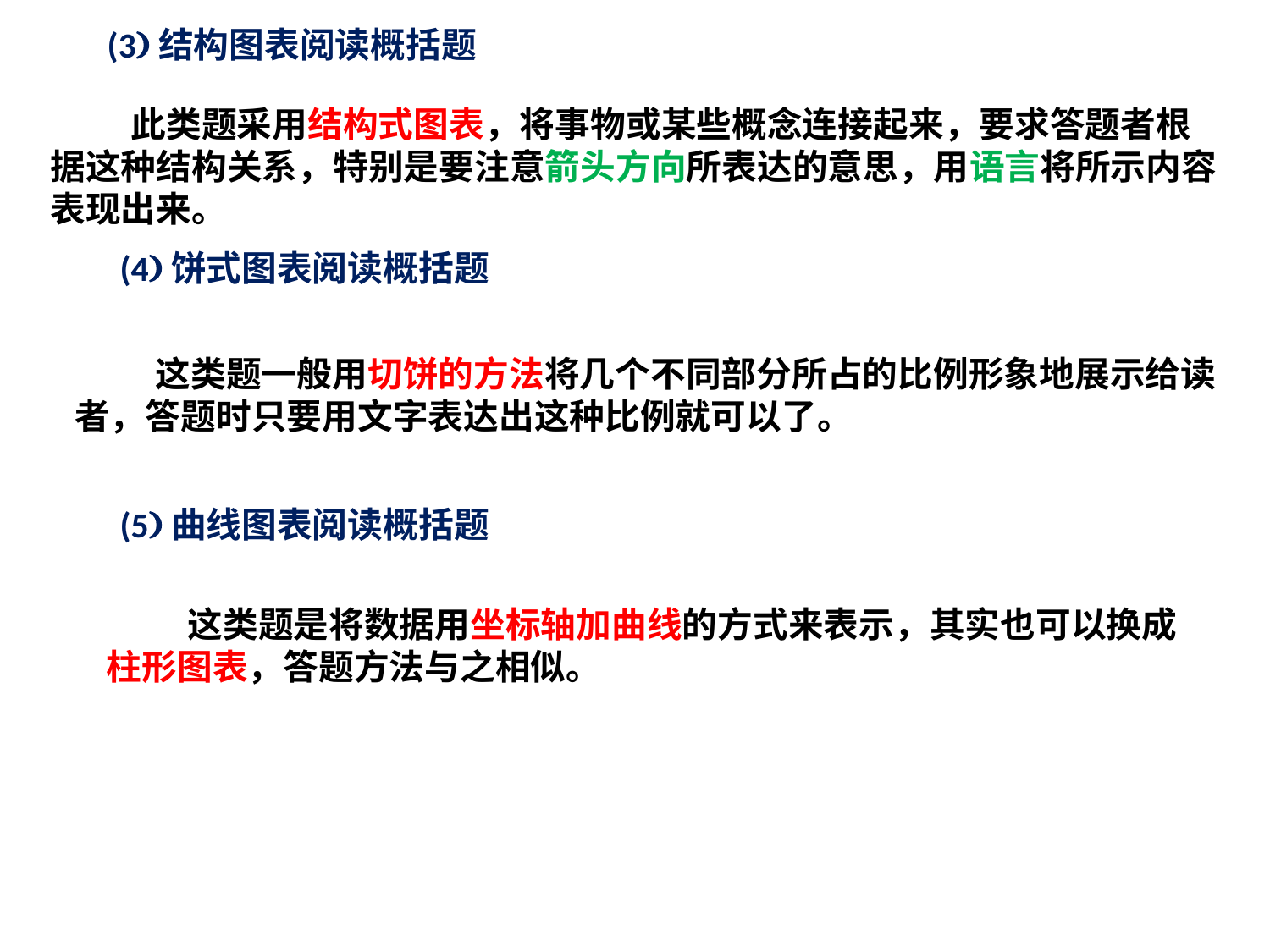

(3)结构图表阅读概括题
         此类题采用结构式图表，将事物或某些概念连接起来，要求答题者根据这种结构关系，特别是要注意箭头方向所表达的意思，用语言将所示内容表现出来。
(4)饼式图表阅读概括题
         这类题一般用切饼的方法将几个不同部分所占的比例形象地展示给读者，答题时只要用文字表达出这种比例就可以了。
(5)曲线图表阅读概括题
         这类题是将数据用坐标轴加曲线的方式来表示，其实也可以换成柱形图表，答题方法与之相似。